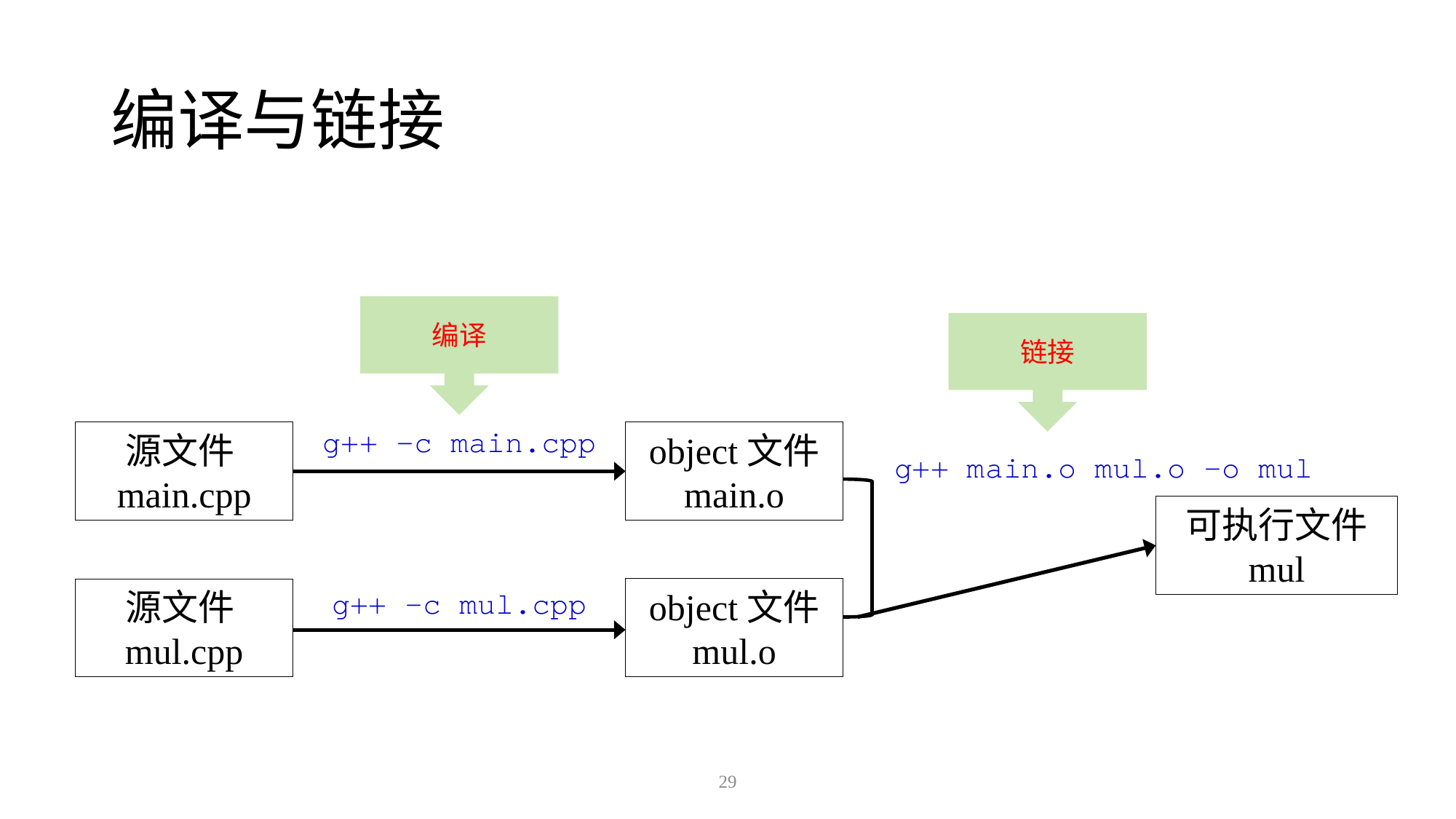

# 编译与链接
编译
链接
g++ -c main.cpp
源文件main.cpp
object文件
main.o
g++ main.o mul.o -o mul

可执行文件
mul
g++ -c mul.cpp
object文件
mul.o
源文件mul.cpp
29